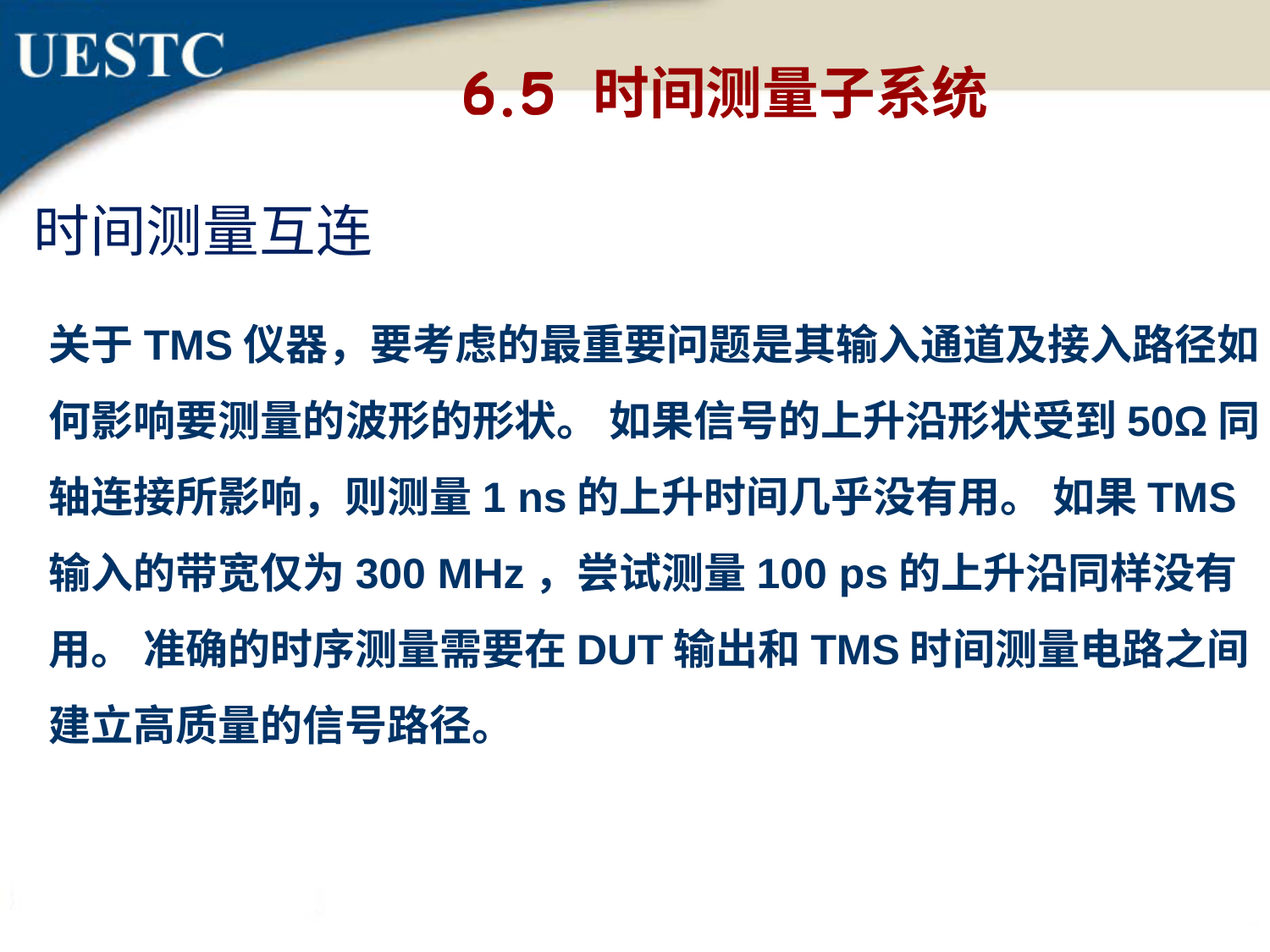

6.5 时间测量子系统
时间测量互连
关于TMS仪器，要考虑的最重要问题是其输入通道及接入路径如何影响要测量的波形的形状。 如果信号的上升沿形状受到50Ω同轴连接所影响，则测量1 ns的上升时间几乎没有用。 如果TMS输入的带宽仅为300 MHz，尝试测量100 ps的上升沿同样没有用。 准确的时序测量需要在DUT输出和TMS时间测量电路之间建立高质量的信号路径。